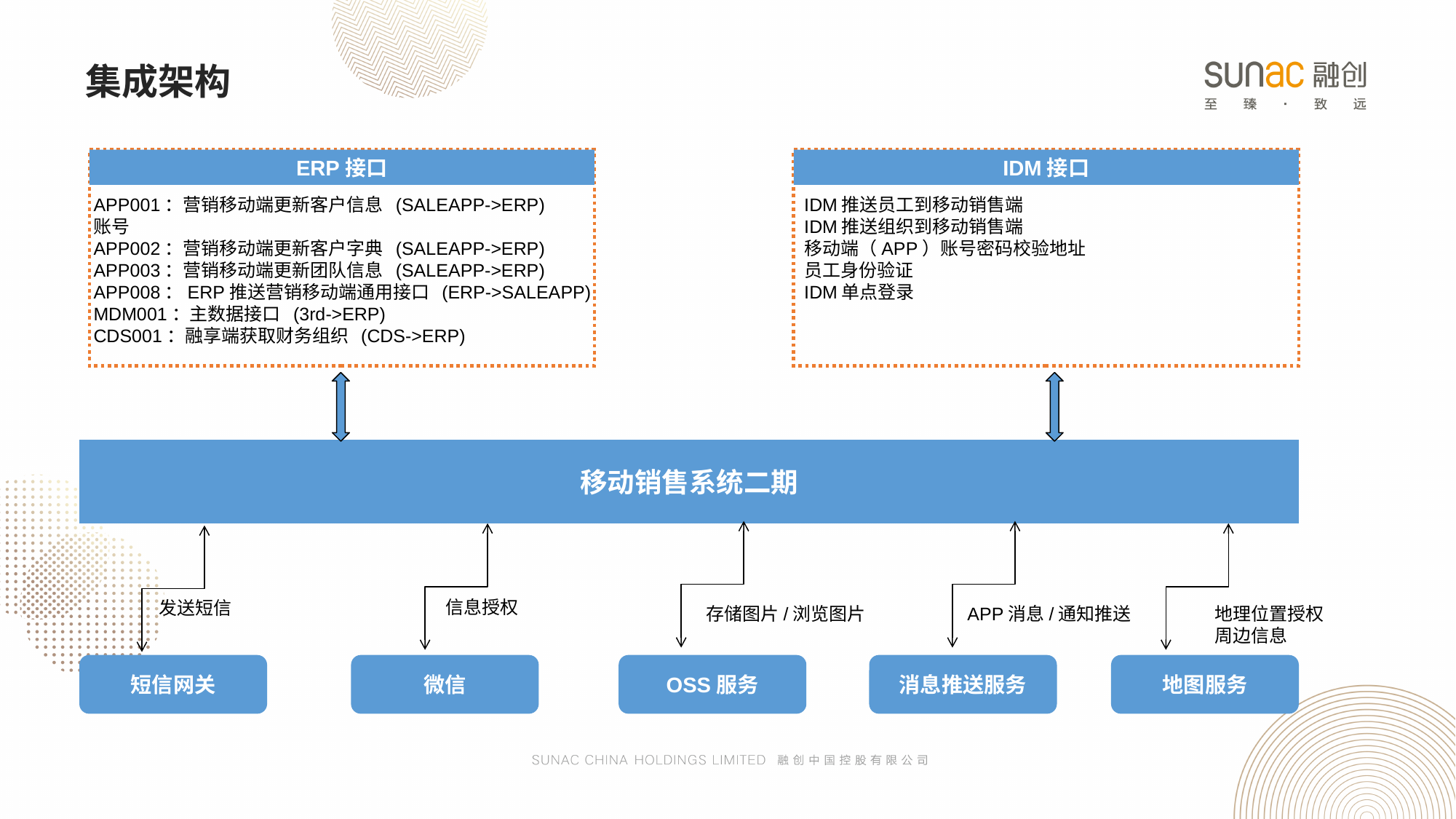

集成架构

ERP接口

IDM接口
APP001：营销移动端更新客户信息  (SALEAPP->ERP)
账号
APP002：营销移动端更新客户字典  (SALEAPP->ERP)
APP003：营销移动端更新团队信息  (SALEAPP->ERP)
APP008：ERP推送营销移动端通用接口  (ERP->SALEAPP)
MDM001：主数据接口  (3rd->ERP)
CDS001：融享端获取财务组织  (CDS->ERP)

IDM推送员工到移动销售端
IDM推送组织到移动销售端
移动端（APP）账号密码校验地址
员工身份验证
IDM单点登录

移动销售系统二期
信息授权
发送短信
存储图片/浏览图片
APP消息/通知推送
地理位置授权
周边信息
短信网关
微信
OSS服务
消息推送服务
地图服务